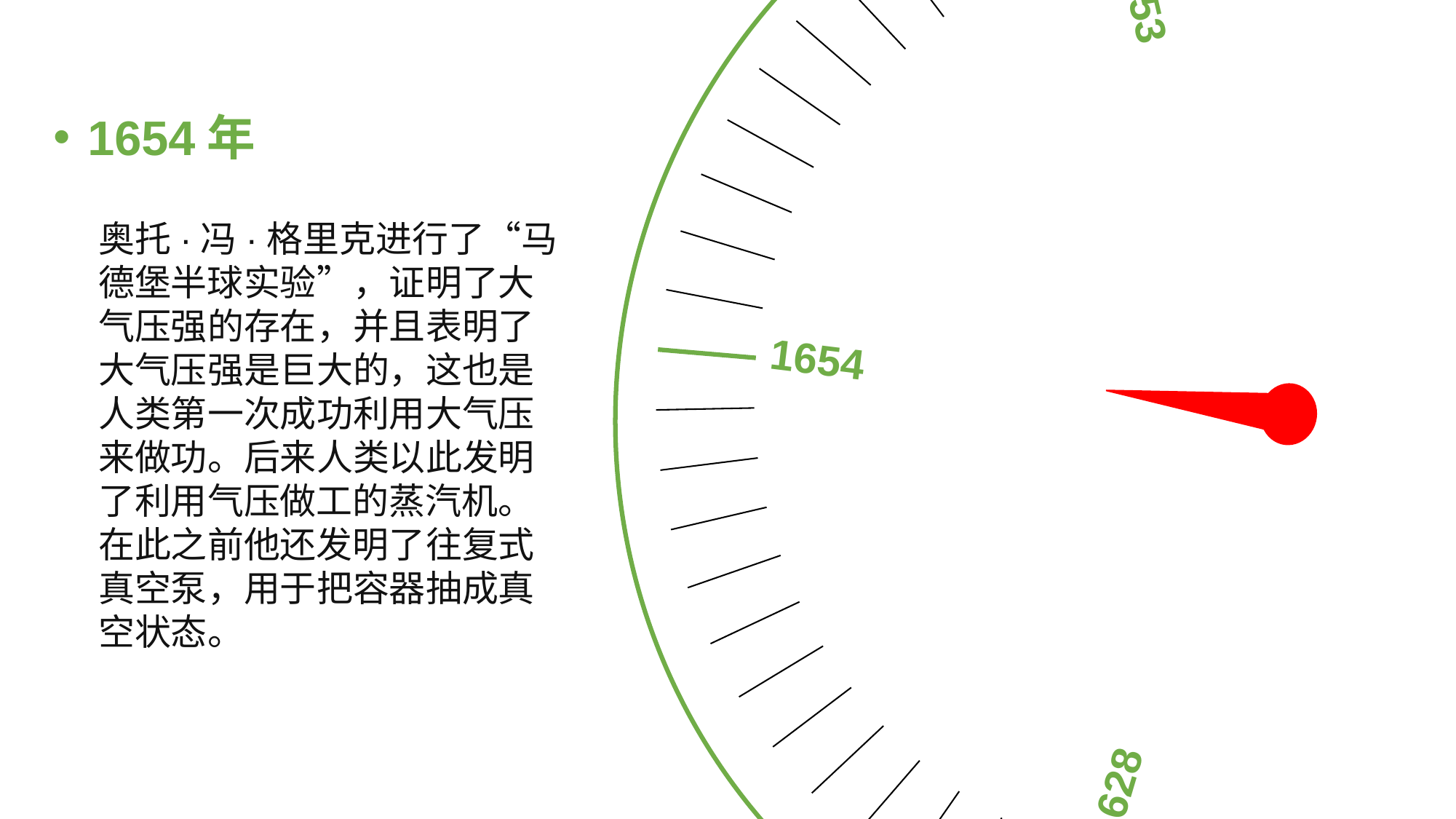

1643
1637
1653
1628
1654
1654年
奥托·冯·格里克进行了“马德堡半球实验”，证明了大气压强的存在，并且表明了大气压强是巨大的，这也是人类第一次成功利用大气压来做功。后来人类以此发明了利用气压做工的蒸汽机。在此之前他还发明了往复式真空泵，用于把容器抽成真空状态。